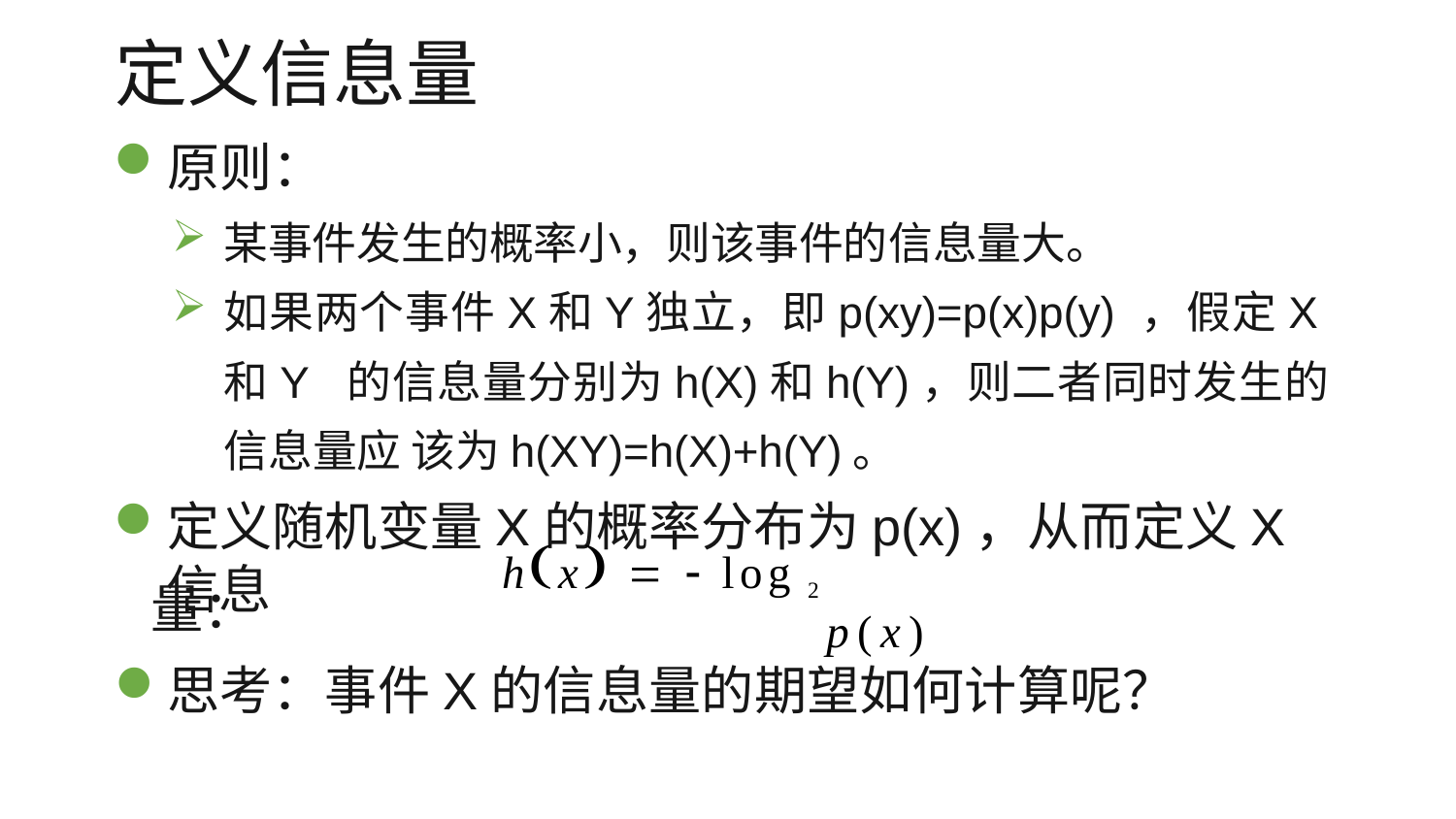

# 定义信息量
原则：
某事件发生的概率小，则该事件的信息量大。
如果两个事件X和Y独立，即p(xy)=p(x)p(y) ，假定X和Y  的信息量分别为h(X)和h(Y)，则二者同时发生的信息量应 该为h(XY)=h(X)+h(Y)。
定义随机变量X的概率分布为p(x)，从而定义X信息
h(x) = − log 2	p(x)
量：
思考：事件X的信息量的期望如何计算呢？